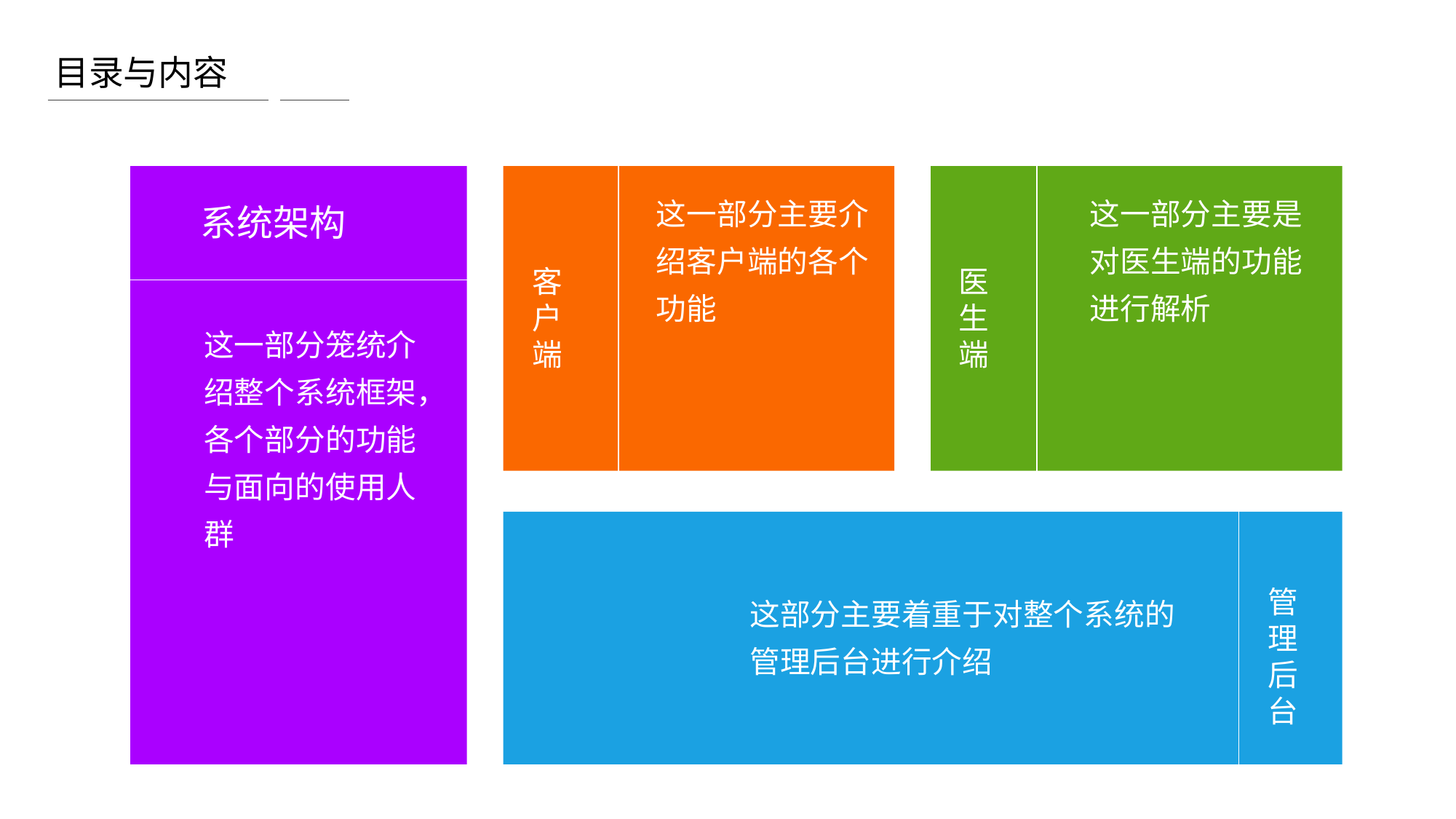

# 目录与内容

这一部分主要介绍客户端的各个功能
这一部分主要是对医生端的功能进行解析
系统架构
客户端
医生端
这一部分笼统介绍整个系统框架，各个部分的功能与面向的使用人群

管理后台
这部分主要着重于对整个系统的管理后台进行介绍